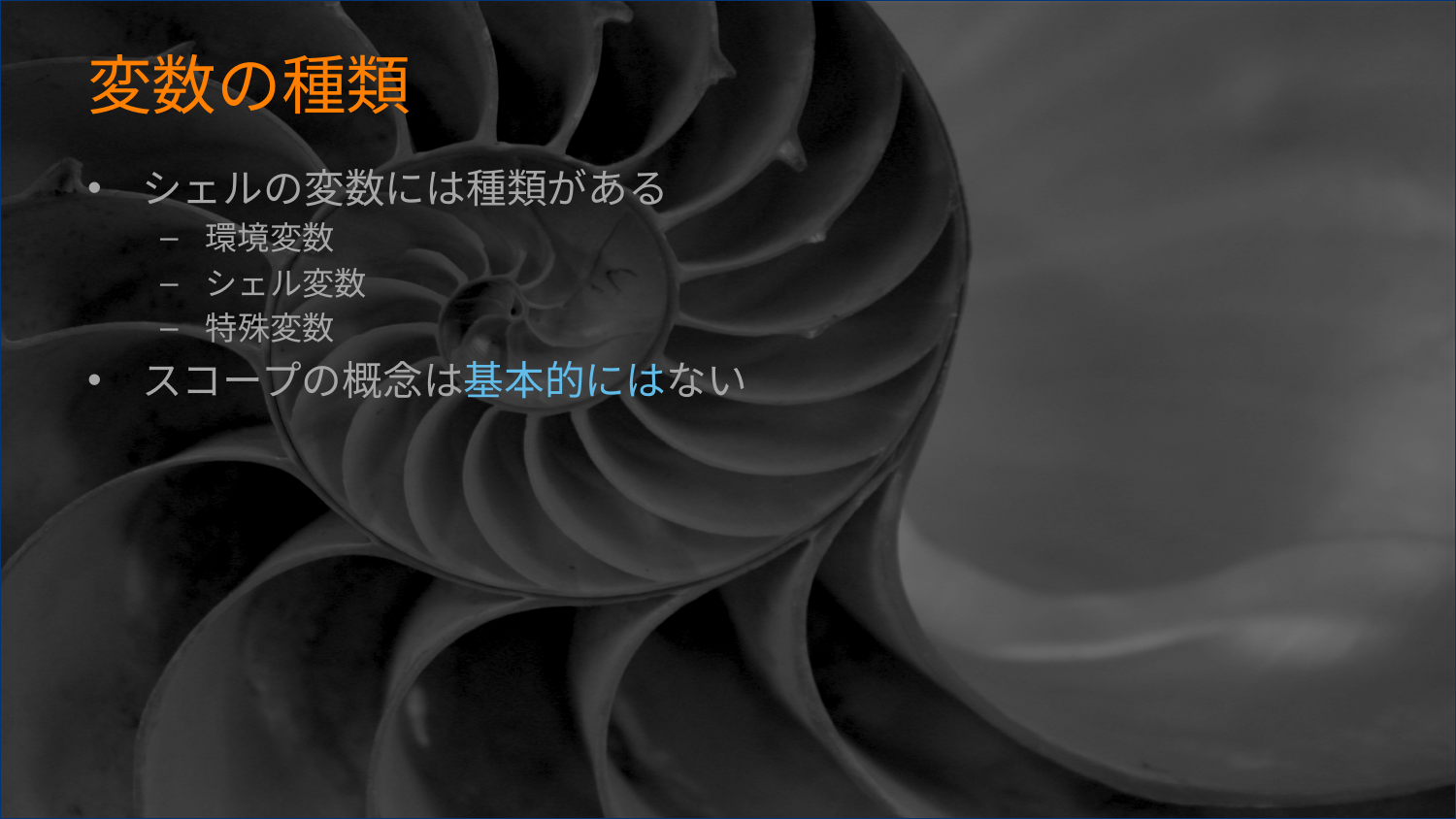

# 変数の種類
シェルの変数には種類がある
環境変数
シェル変数
特殊変数
スコープの概念は基本的にはない